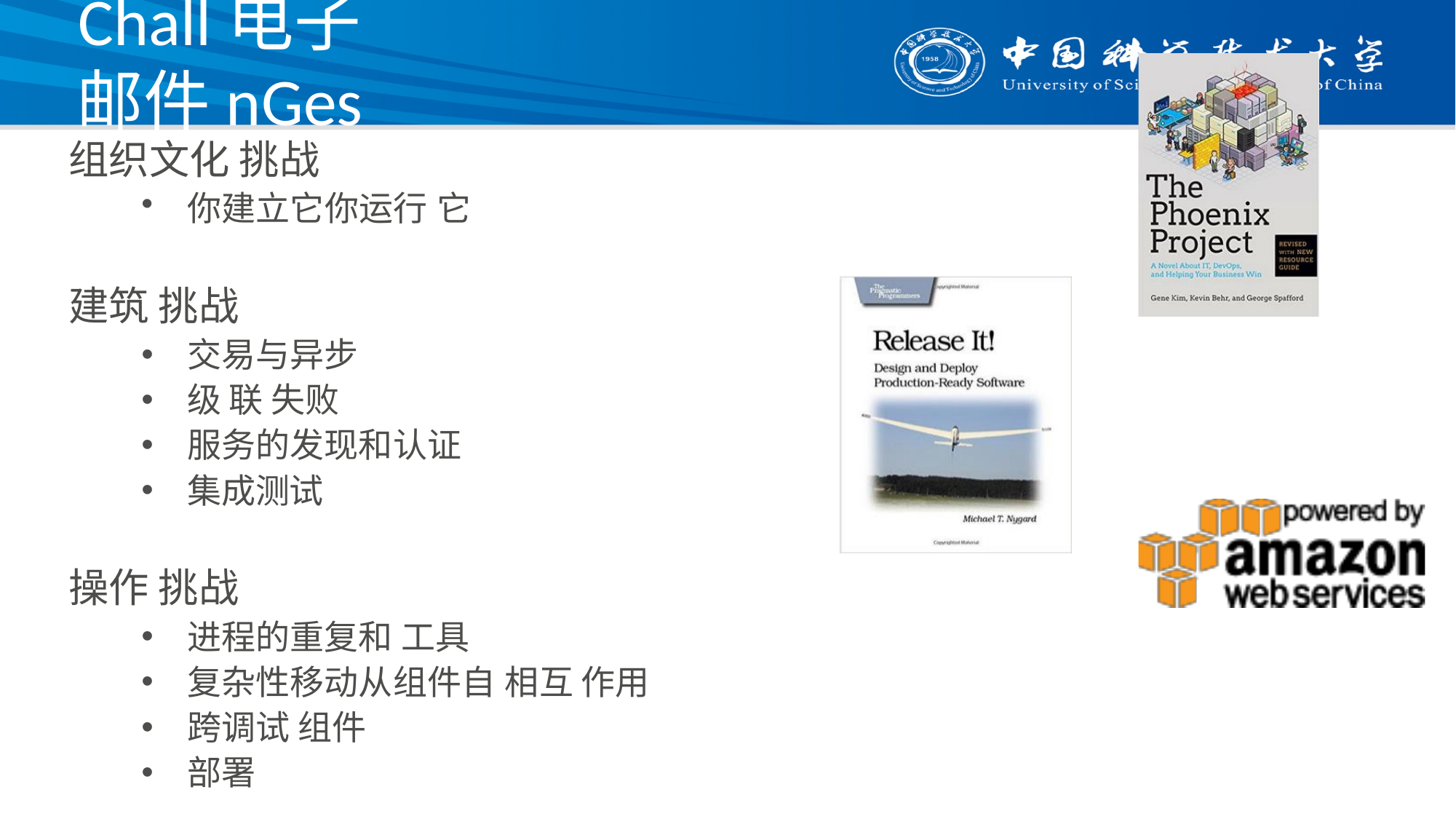

# Chall电子邮件nGes

组织文化 挑战
你建立它你运行 它

建筑 挑战
交易与异步
级 联 失败
服务的发现和认证
集成测试

操作 挑战
进程的重复和 工具
复杂性移动从组件自 相互 作用
跨调试 组件
部署